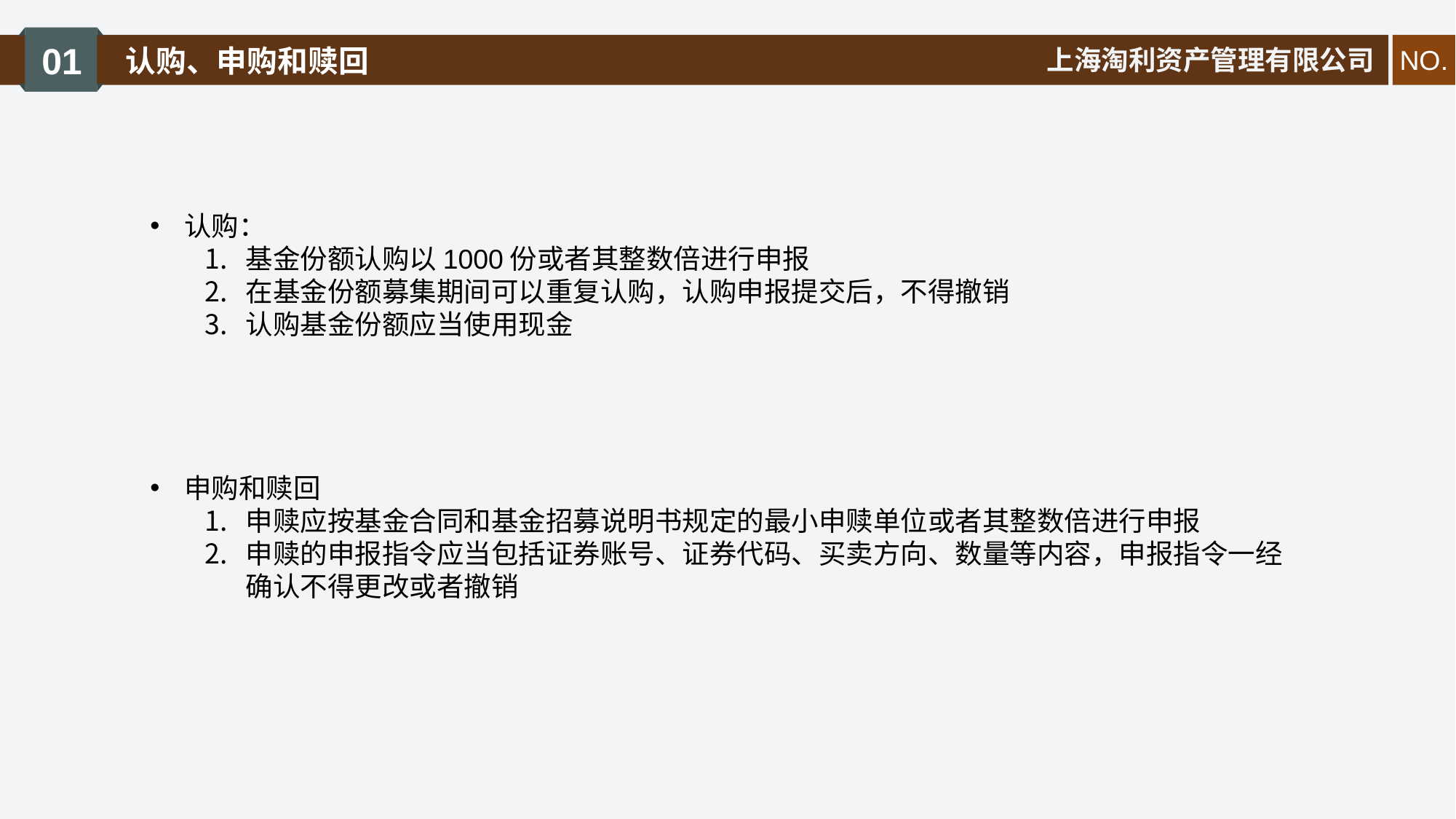

01
认购、申购和赎回
上海淘利资产管理有限公司
NO.
认购：
基金份额认购以1000份或者其整数倍进行申报
在基金份额募集期间可以重复认购，认购申报提交后，不得撤销
认购基金份额应当使用现金

申购和赎回
申赎应按基金合同和基金招募说明书规定的最小申赎单位或者其整数倍进行申报
申赎的申报指令应当包括证券账号、证券代码、买卖方向、数量等内容，申报指令一经确认不得更改或者撤销